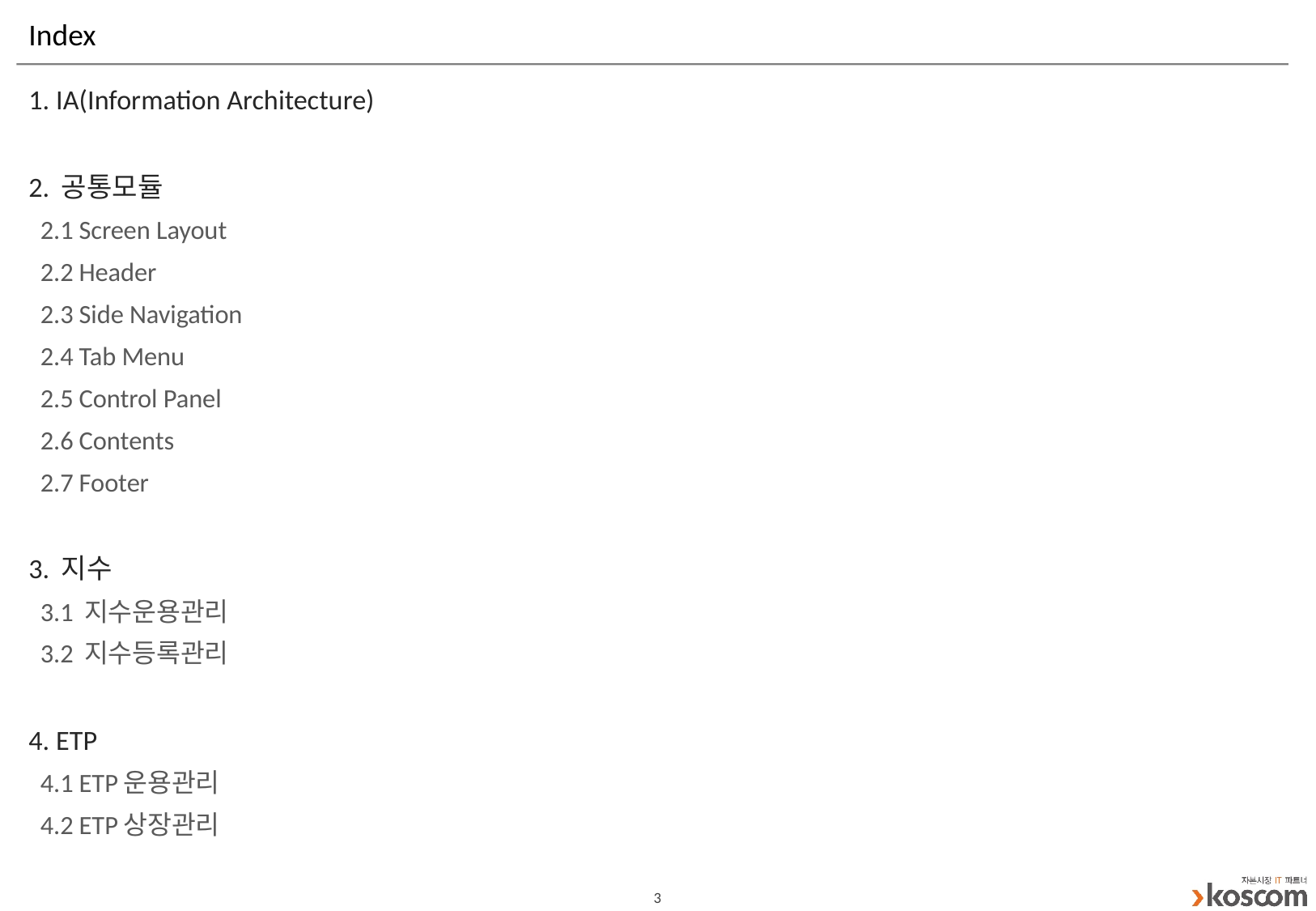

# Index
1. IA(Information Architecture)

2. 공통모듈
  2.1 Screen Layout
  2.2 Header
  2.3 Side Navigation
  2.4 Tab Menu
  2.5 Control Panel
  2.6 Contents
  2.7 Footer

3. 지수
  3.1 지수운용관리
  3.2 지수등록관리

4. ETP
  4.1 ETP운용관리
  4.2 ETP상장관리